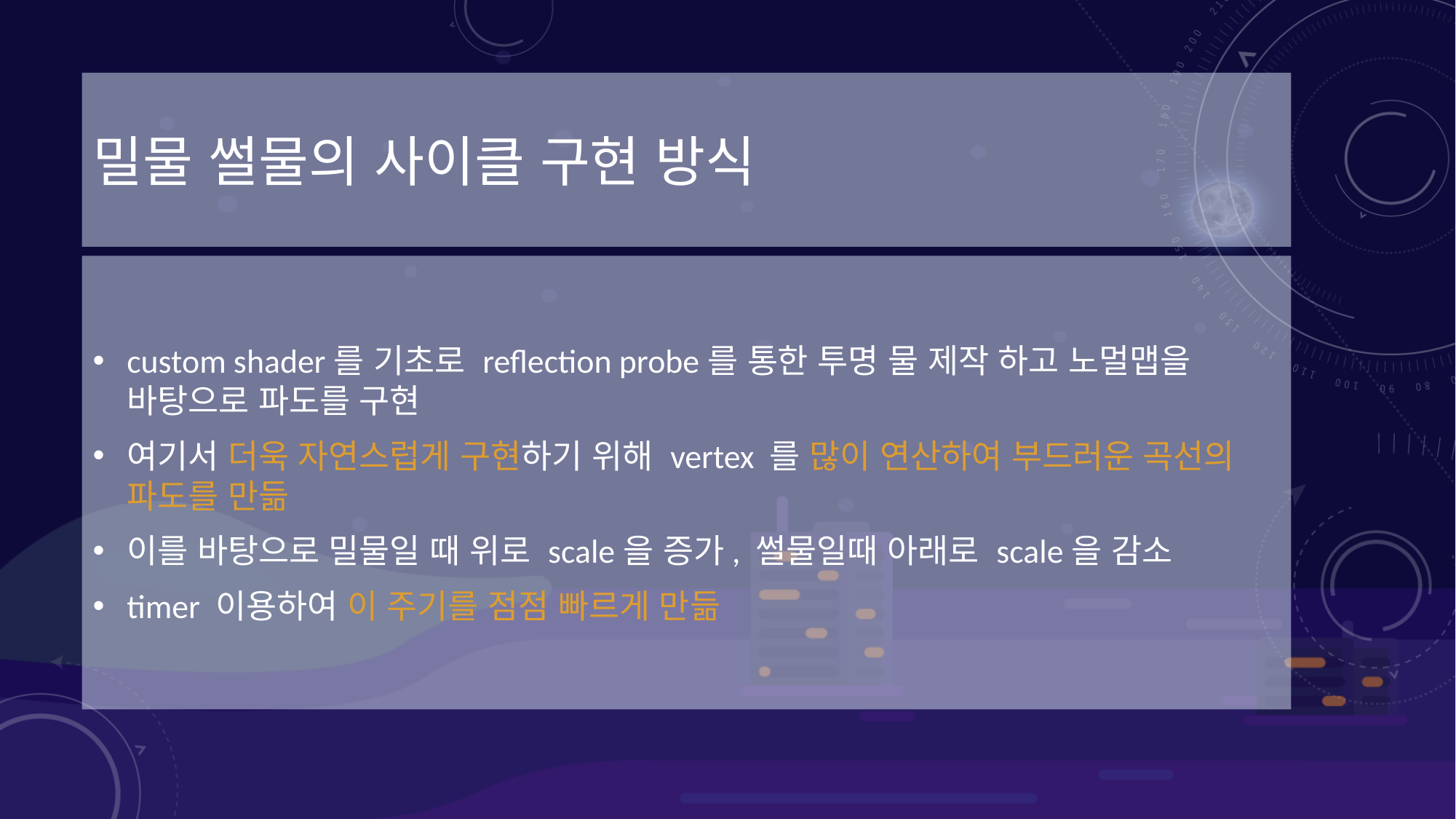

# 밀물 썰물의 사이클 구현 방식
custom shader를 기초로 reflection probe를 통한 투명 물 제작 하고 노멀맵을 바탕으로 파도를 구현
여기서 더욱 자연스럽게 구현하기 위해 vertex 를 많이 연산하여 부드러운 곡선의 파도를 만듦
이를 바탕으로 밀물일 때 위로 scale을 증가, 썰물일때 아래로 scale을 감소
timer 이용하여 이 주기를 점점 빠르게 만듦